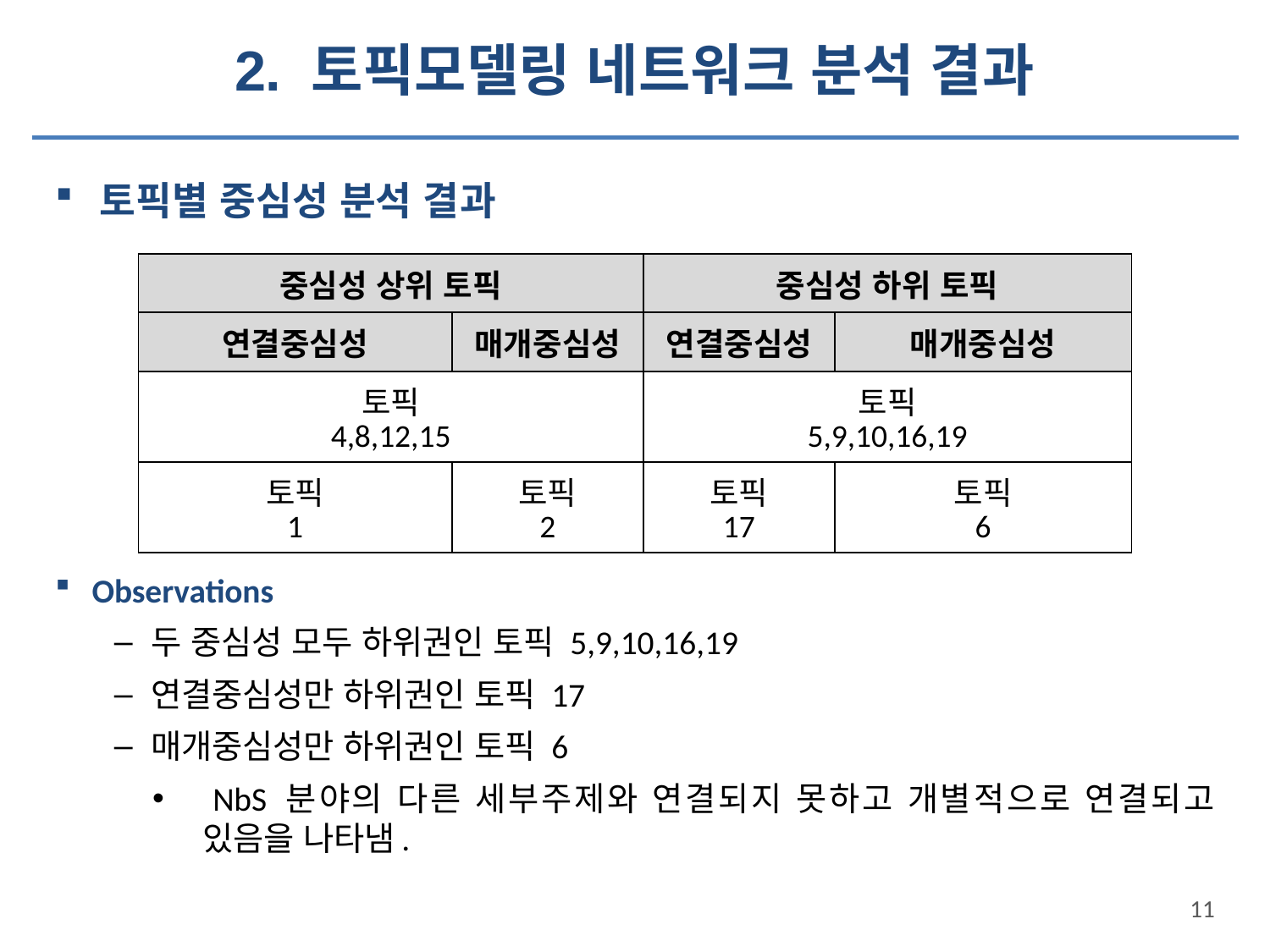

# 2. 토픽모델링 네트워크 분석 결과
토픽별 중심성 분석 결과

Observations
두 중심성 모두 하위권인 토픽 5,9,10,16,19
연결중심성만 하위권인 토픽 17
매개중심성만 하위권인 토픽 6
 NbS 분야의 다른 세부주제와 연결되지 못하고 개별적으로 연결되고 있음을 나타냄.
| 중심성 상위 토픽 |  | 중심성 하위 토픽 |  |
| --- | --- | --- | --- |
| 연결중심성 | 매개중심성 | 연결중심성 | 매개중심성 |
| 토픽 4,8,12,15 |  | 토픽 5,9,10,16,19 |  |
| 토픽 1 | 토픽 2 | 토픽 17 | 토픽 6 |
11